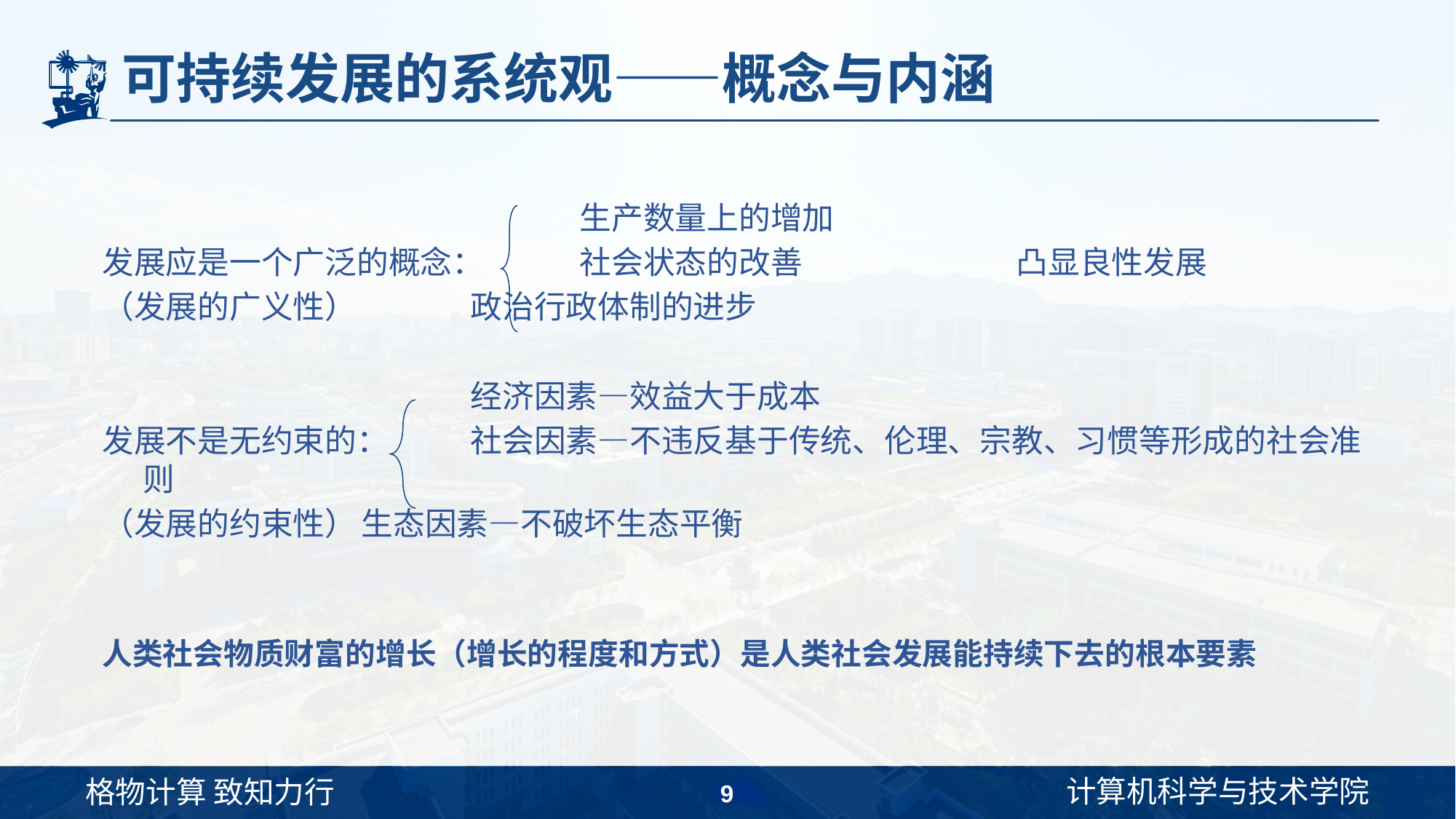

# 可持续发展的系统观——概念与内涵

					生产数量上的增加
发展应是一个广泛的概念：	社会状态的改善		凸显良性发展
（发展的广义性）		政治行政体制的进步

				经济因素—效益大于成本
发展不是无约束的：	社会因素—不违反基于传统、伦理、宗教、习惯等形成的社会准则
（发展的约束性）	生态因素—不破坏生态平衡

人类社会物质财富的增长（增长的程度和方式）是人类社会发展能持续下去的根本要素

9